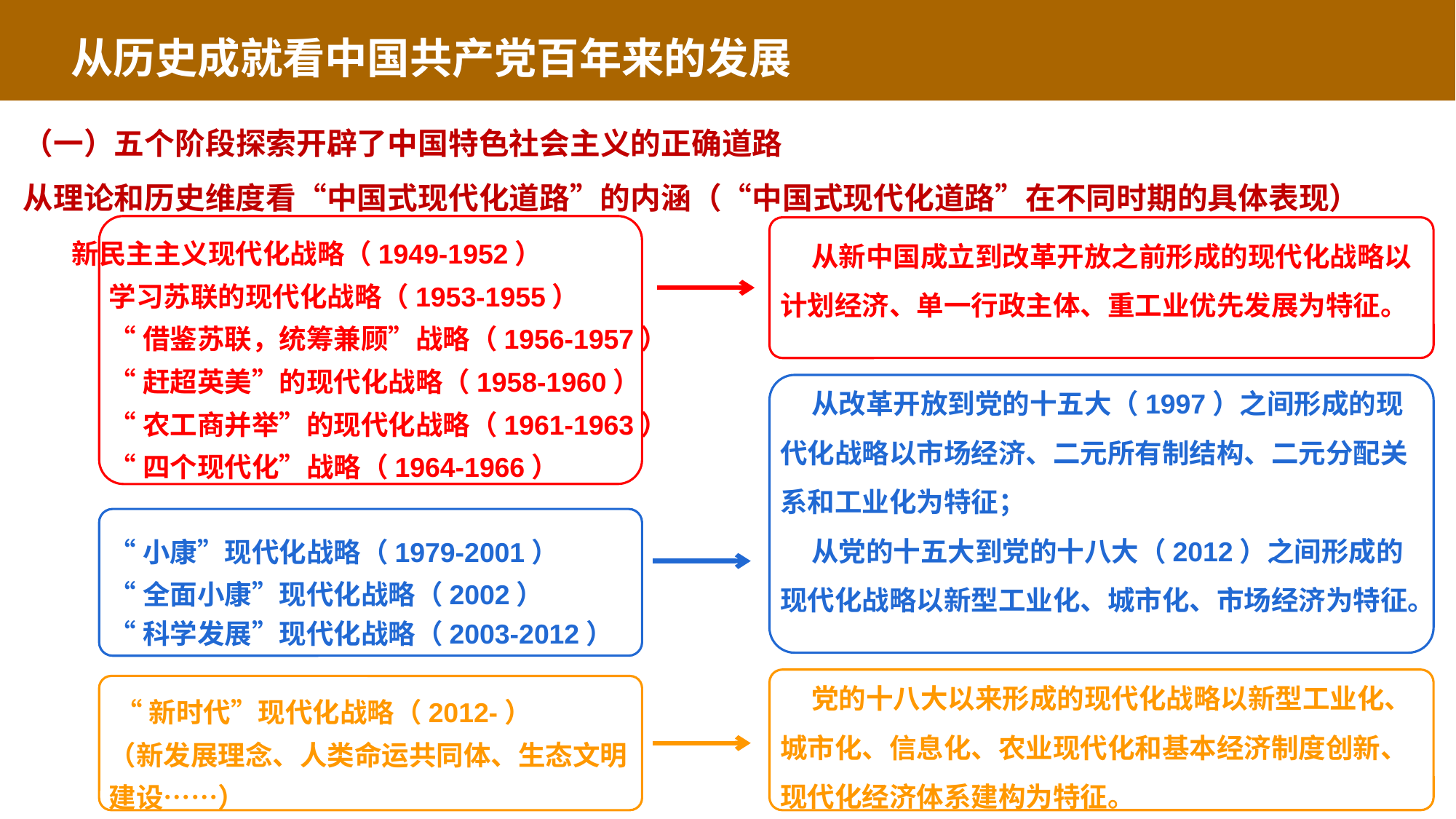

从历史成就看中国共产党百年来的发展
（一）五个阶段探索开辟了中国特色社会主义的正确道路
从理论和历史维度看“中国式现代化道路”的内涵（“中国式现代化道路”在不同时期的具体表现）
      新民主主义现代化战略（1949-1952）
学习苏联的现代化战略（1953-1955）
“借鉴苏联，统筹兼顾”战略（1956-1957）
“赶超英美”的现代化战略（1958-1960）
“农工商并举”的现代化战略（1961-1963）
“四个现代化”战略（1964-1966）

“小康”现代化战略（1979-2001）
“全面小康”现代化战略（2002）
“科学发展”现代化战略（2003-2012）

 “新时代”现代化战略（2012-）
（新发展理念、人类命运共同体、生态文明
建设……）

    从新中国成立到改革开放之前形成的现代化战略以计划经济、单一行政主体、重工业优先发展为特征。

    从改革开放到党的十五大（1997）之间形成的现代化战略以市场经济、二元所有制结构、二元分配关系和工业化为特征；
    从党的十五大到党的十八大（2012）之间形成的现代化战略以新型工业化、城市化、市场经济为特征。

    党的十八大以来形成的现代化战略以新型工业化、城市化、信息化、农业现代化和基本经济制度创新、现代化经济体系建构为特征。